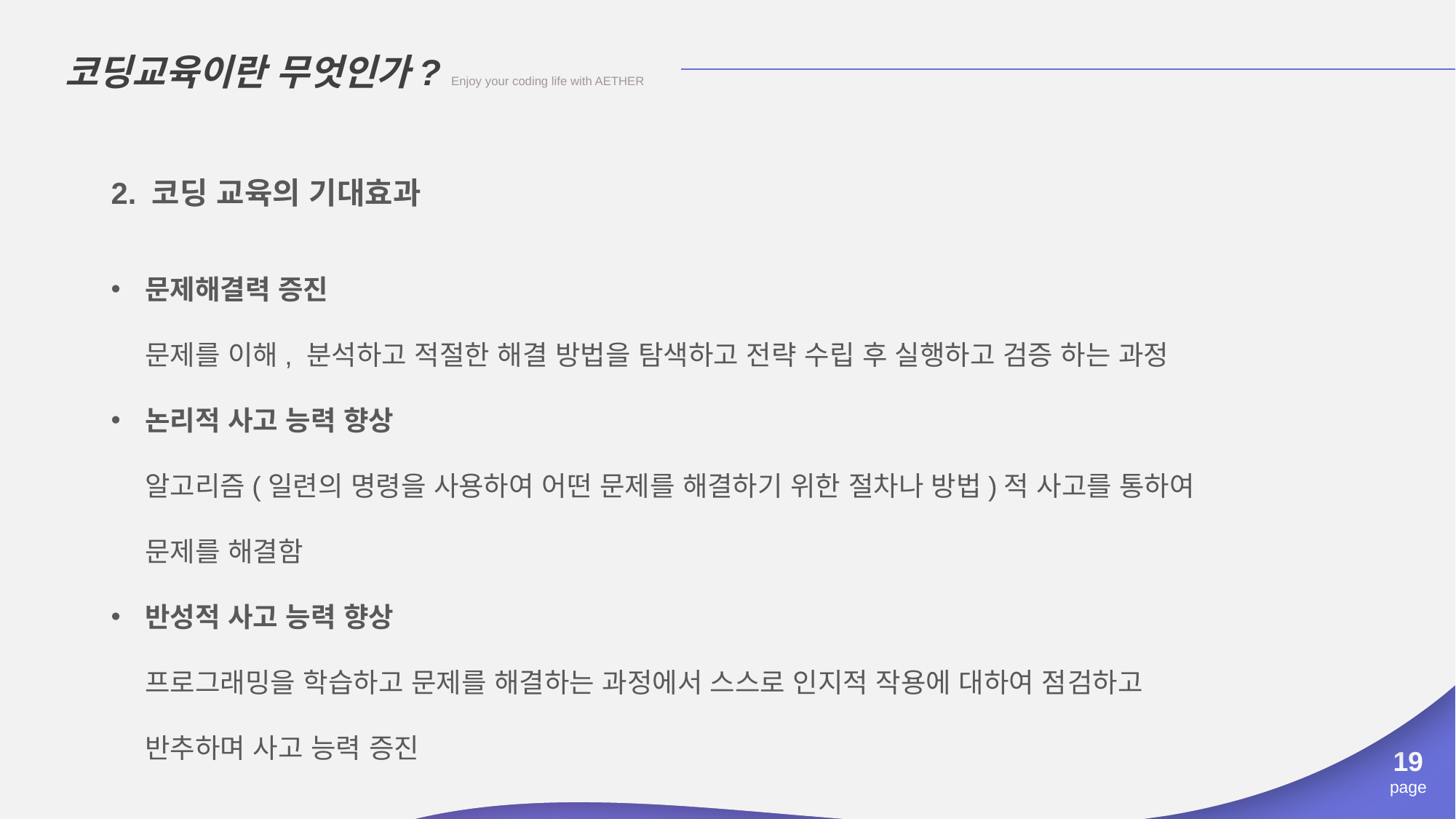

코딩교육이란 무엇인가? Enjoy your coding life with AETHER
2. 코딩 교육의 기대효과
문제해결력 증진
문제를 이해, 분석하고 적절한 해결 방법을 탐색하고 전략 수립 후 실행하고 검증 하는 과정
논리적 사고 능력 향상
알고리즘(일련의 명령을 사용하여 어떤 문제를 해결하기 위한 절차나 방법)적 사고를 통하여 문제를 해결함
반성적 사고 능력 향상
프로그래밍을 학습하고 문제를 해결하는 과정에서 스스로 인지적 작용에 대하여 점검하고 반추하며 사고 능력 증진
19
page